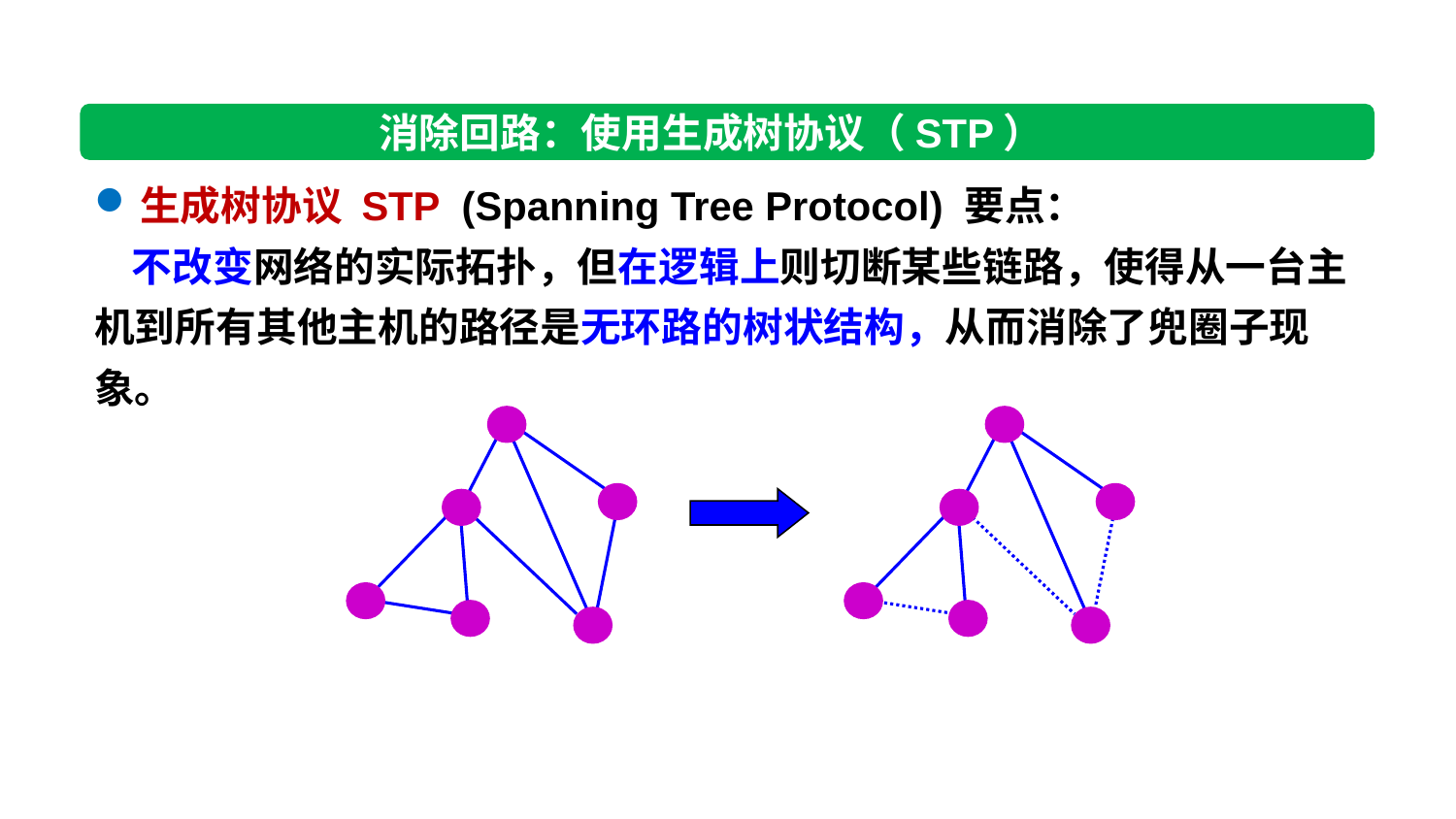

消除回路：使用生成树协议（STP）

生成树协议 STP  (Spanning Tree Protocol) 要点：
   不改变网络的实际拓扑，但在逻辑上则切断某些链路，使得从一台主机到所有其他主机的路径是无环路的树状结构，从而消除了兜圈子现象。